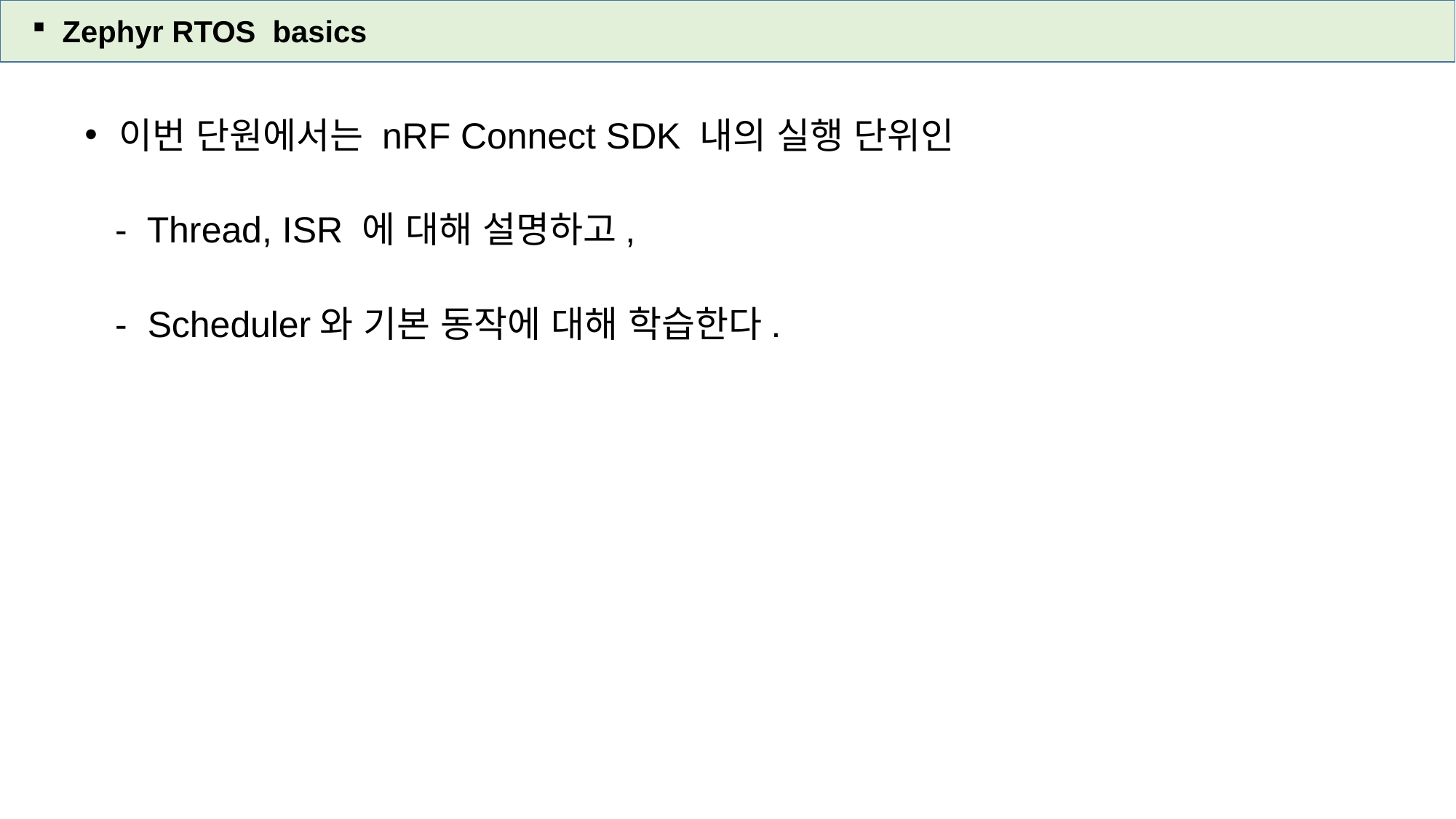

Zephyr RTOS  basics

이번 단원에서는 nRF Connect SDK 내의 실행 단위인
   -  Thread, ISR 에 대해 설명하고,

   -  Scheduler와 기본 동작에 대해 학습한다.